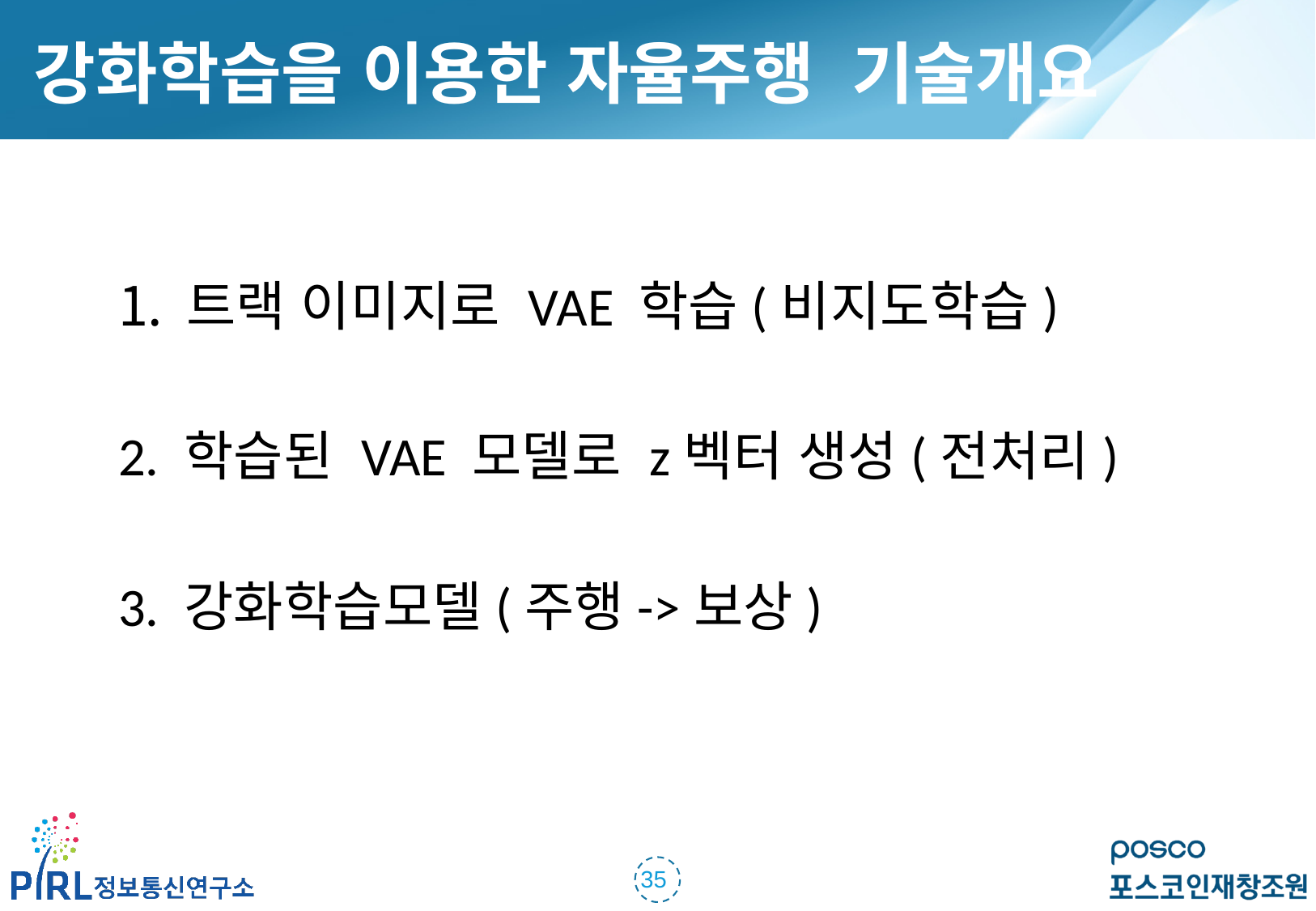

강화학습을 이용한 자율주행  기술개요
트랙 이미지로 VAE 학습(비지도학습)

2. 학습된 VAE 모델로 z벡터 생성(전처리)

3. 강화학습모델(주행->보상)